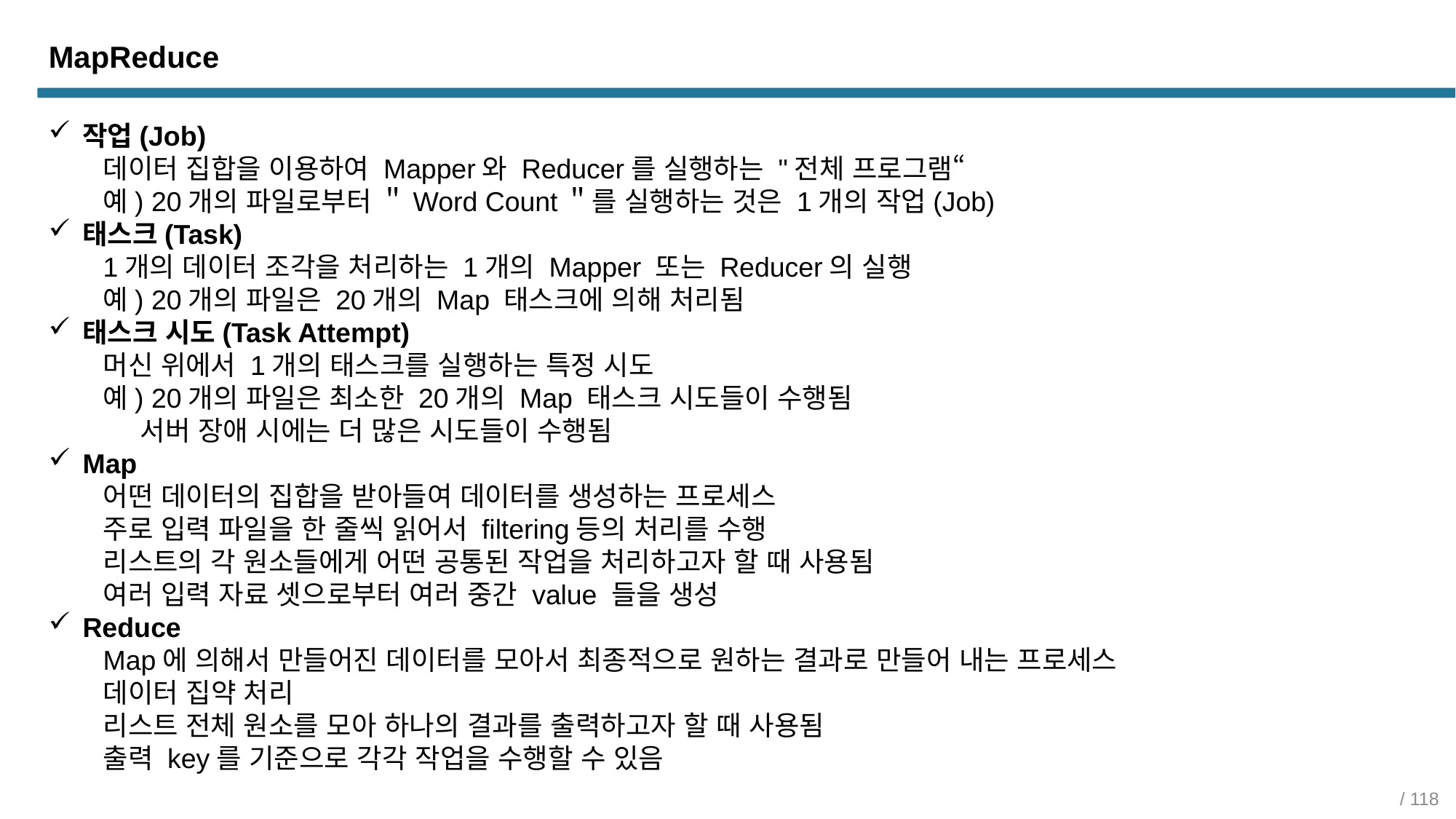

MapReduce
작업(Job)
데이터 집합을 이용하여 Mapper와 Reducer를 실행하는 "전체 프로그램“
예) 20개의 파일로부터 ＂Word Count＂를 실행하는 것은 1개의 작업(Job)
태스크(Task)
1개의 데이터 조각을 처리하는 1개의 Mapper 또는 Reducer의 실행
예) 20개의 파일은 20개의 Map 태스크에 의해 처리됨
태스크 시도(Task Attempt)
머신 위에서 1개의 태스크를 실행하는 특정 시도
예) 20개의 파일은 최소한 20개의 Map 태스크 시도들이 수행됨
    서버 장애 시에는 더 많은 시도들이 수행됨
Map
어떤 데이터의 집합을 받아들여 데이터를 생성하는 프로세스
주로 입력 파일을 한 줄씩 읽어서 filtering등의 처리를 수행
리스트의 각 원소들에게 어떤 공통된 작업을 처리하고자 할 때 사용됨
여러 입력 자료 셋으로부터 여러 중간 value 들을 생성
Reduce
Map에 의해서 만들어진 데이터를 모아서 최종적으로 원하는 결과로 만들어 내는 프로세스
데이터 집약 처리
리스트 전체 원소를 모아 하나의 결과를 출력하고자 할 때 사용됨
출력 key를 기준으로 각각 작업을 수행할 수 있음
/ 118